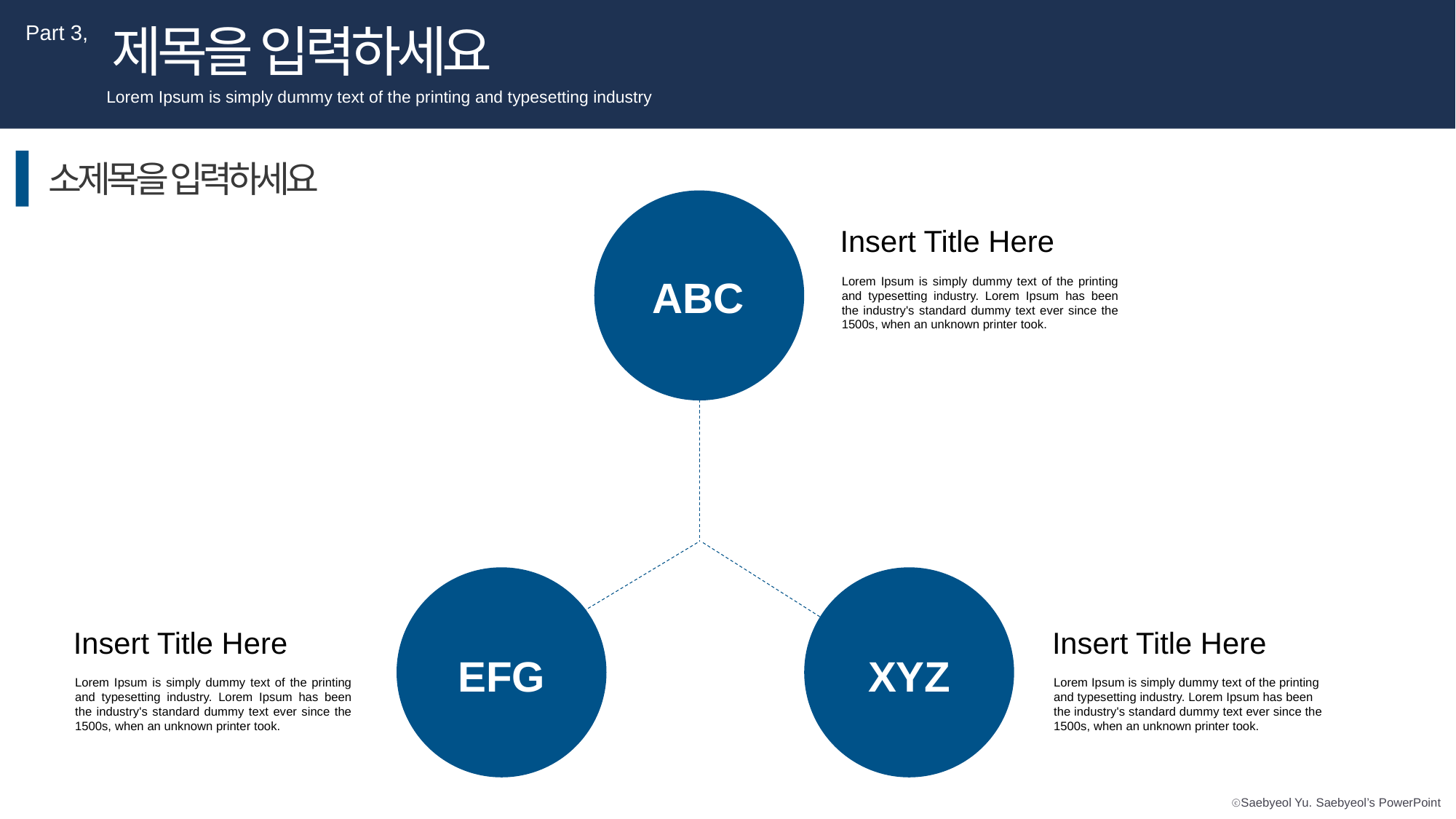

제목을 입력하세요
Part 3,
Lorem Ipsum is simply dummy text of the printing and typesetting industry

소제목을 입력하세요

Insert Title Here
Lorem Ipsum is simply dummy text of the printing and typesetting industry. Lorem Ipsum has been the industry's standard dummy text ever since the 1500s, when an unknown printer took.
ABC

Insert Title Here
Lorem Ipsum is simply dummy text of the printing and typesetting industry. Lorem Ipsum has been the industry's standard dummy text ever since the 1500s, when an unknown printer took.
Insert Title Here
Lorem Ipsum is simply dummy text of the printing and typesetting industry. Lorem Ipsum has been the industry's standard dummy text ever since the 1500s, when an unknown printer took.
EFG
XYZ